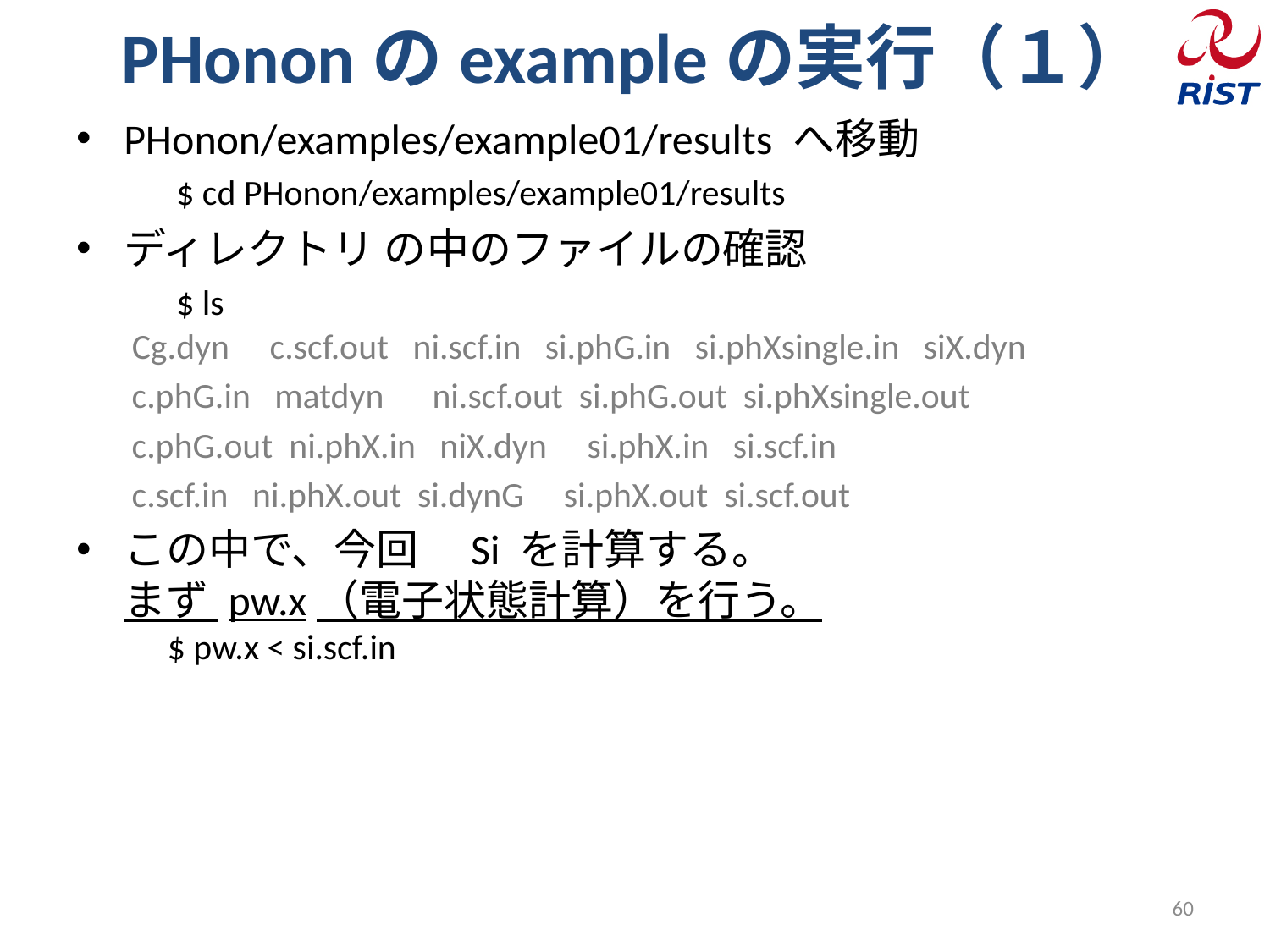

# PHononのexampleの実行（１）
PHonon/examples/example01/results へ移動
　$ cd PHonon/examples/example01/results
ディレクトリ の中のファイルの確認
　$ ls
 Cg.dyn     c.scf.out   ni.scf.in   si.phG.in   si.phXsingle.in   siX.dyn
c.phG.in   matdyn      ni.scf.out  si.phG.out  si.phXsingle.out
c.phG.out  ni.phX.in   niX.dyn     si.phX.in   si.scf.in
c.scf.in   ni.phX.out  si.dynG     si.phX.out  si.scf.out
この中で、今回　Si を計算する。
まず pw.x（電子状態計算）を行う。
　$ pw.x < si.scf.in
60